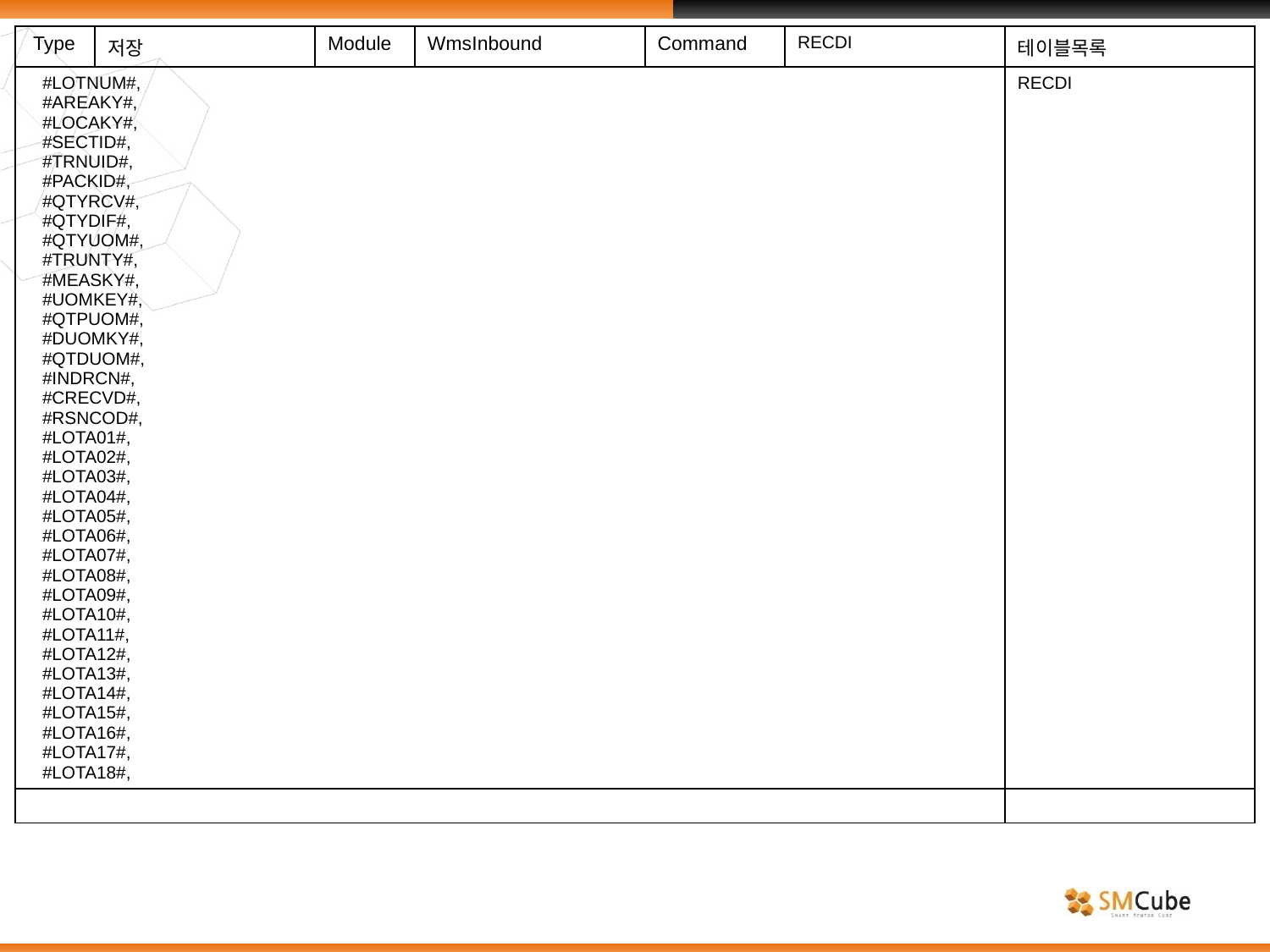

| Type | 저장 | Module | WmsInbound | Command | RECDI | 테이블목록 |
| --- | --- | --- | --- | --- | --- | --- |
| #LOTNUM#, #AREAKY#, #LOCAKY#, #SECTID#, #TRNUID#, #PACKID#, #QTYRCV#, #QTYDIF#, #QTYUOM#, #TRUNTY#, #MEASKY#, #UOMKEY#, #QTPUOM#, #DUOMKY#, #QTDUOM#, #INDRCN#, #CRECVD#, #RSNCOD#, #LOTA01#, #LOTA02#, #LOTA03#, #LOTA04#, #LOTA05#, #LOTA06#, #LOTA07#, #LOTA08#, #LOTA09#, #LOTA10#, #LOTA11#, #LOTA12#, #LOTA13#, #LOTA14#, #LOTA15#, #LOTA16#, #LOTA17#, #LOTA18#, |  |  |  |  |  | RECDI |
|  |  |  |  |  |  |  |